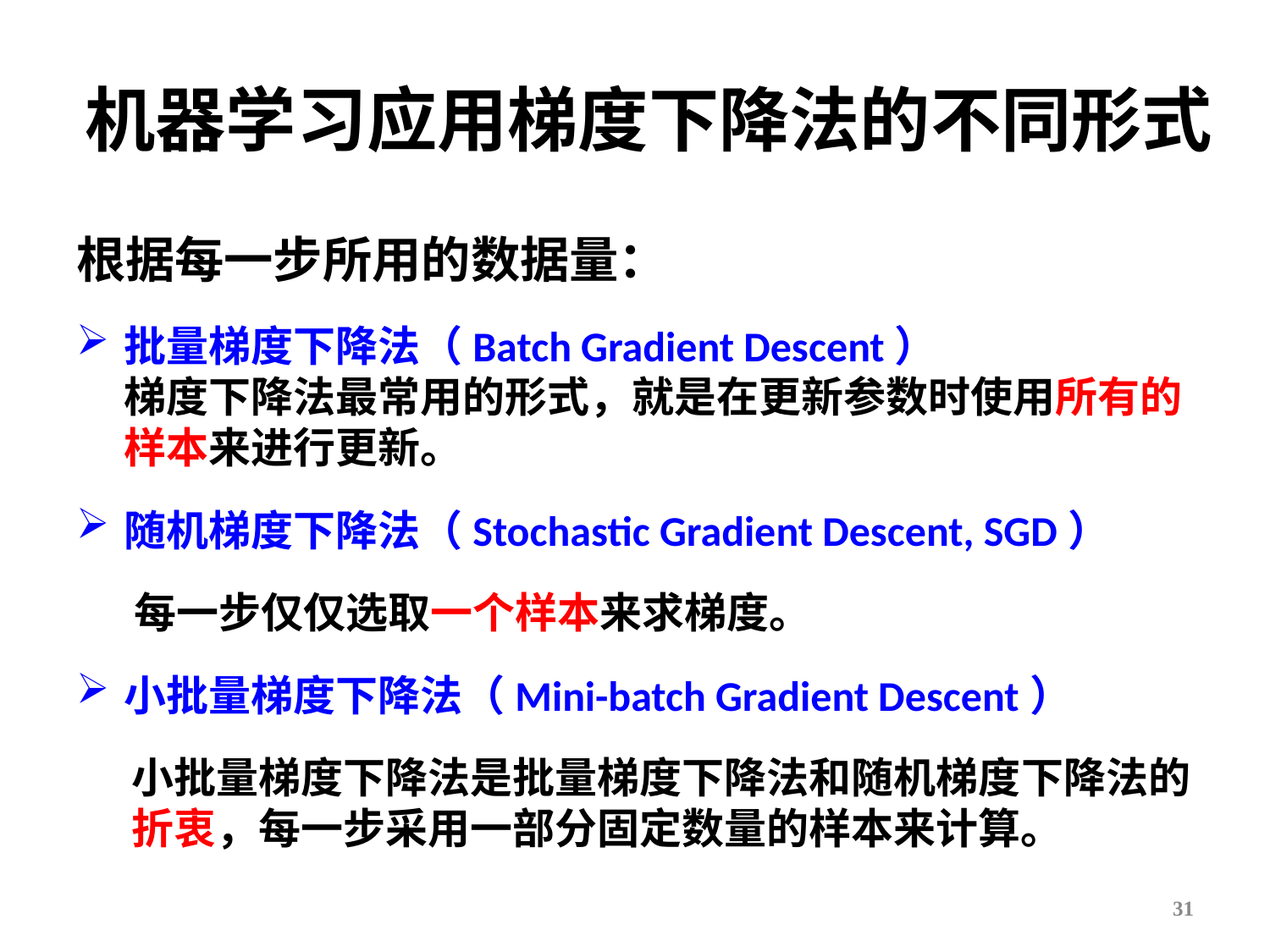

# 机器学习应用梯度下降法的不同形式
根据每一步所用的数据量：
批量梯度下降法（Batch Gradient Descent）
梯度下降法最常用的形式，就是在更新参数时使用所有的样本来进行更新。
随机梯度下降法（Stochastic Gradient Descent, SGD）
     每一步仅仅选取一个样本来求梯度。
小批量梯度下降法（Mini-batch Gradient Descent）
小批量梯度下降法是批量梯度下降法和随机梯度下降法的折衷，每一步采用一部分固定数量的样本来计算。
31